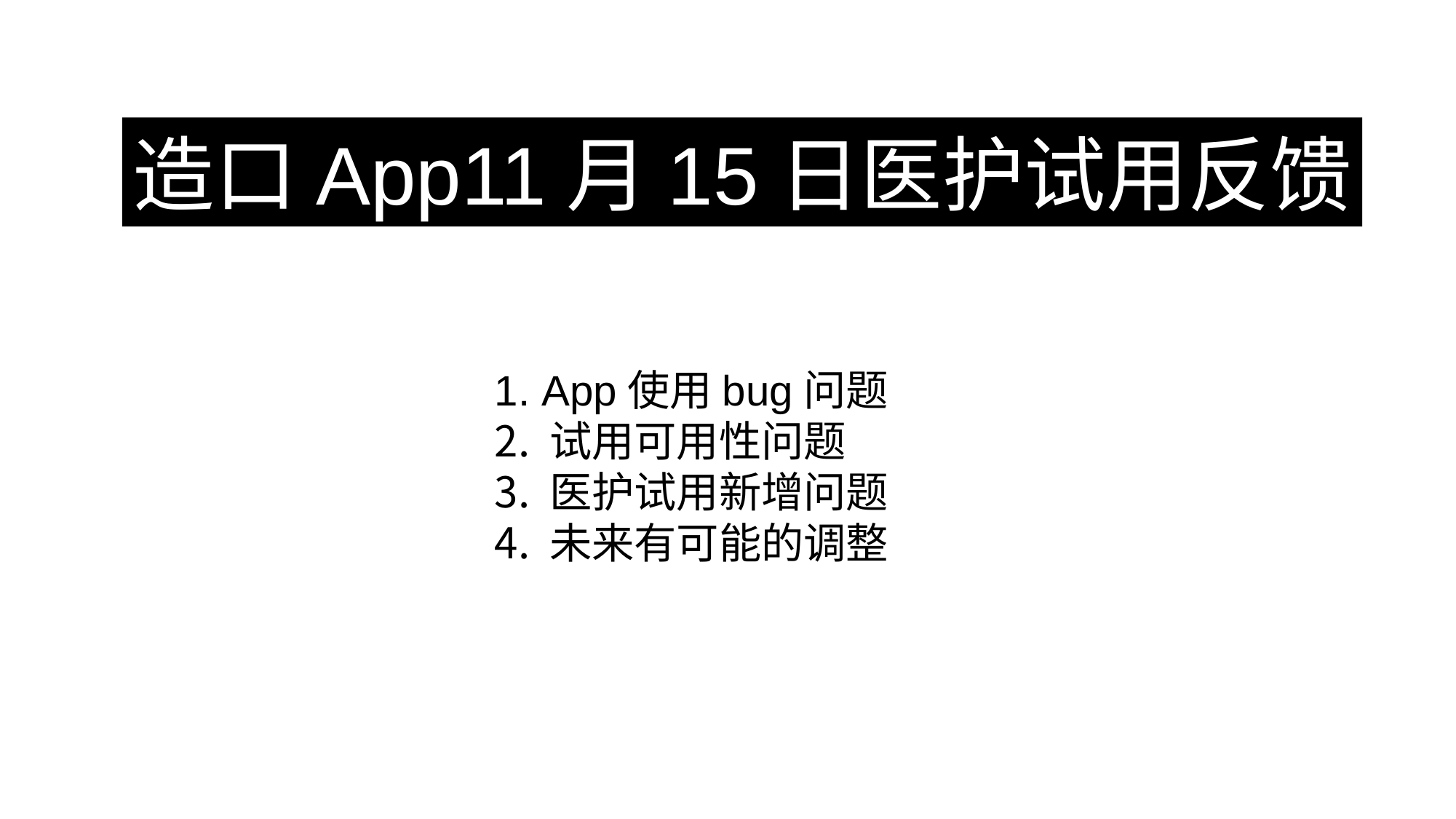

造口App11月15日医护试用反馈
 App使用bug问题
 试用可用性问题
 医护试用新增问题
 未来有可能的调整